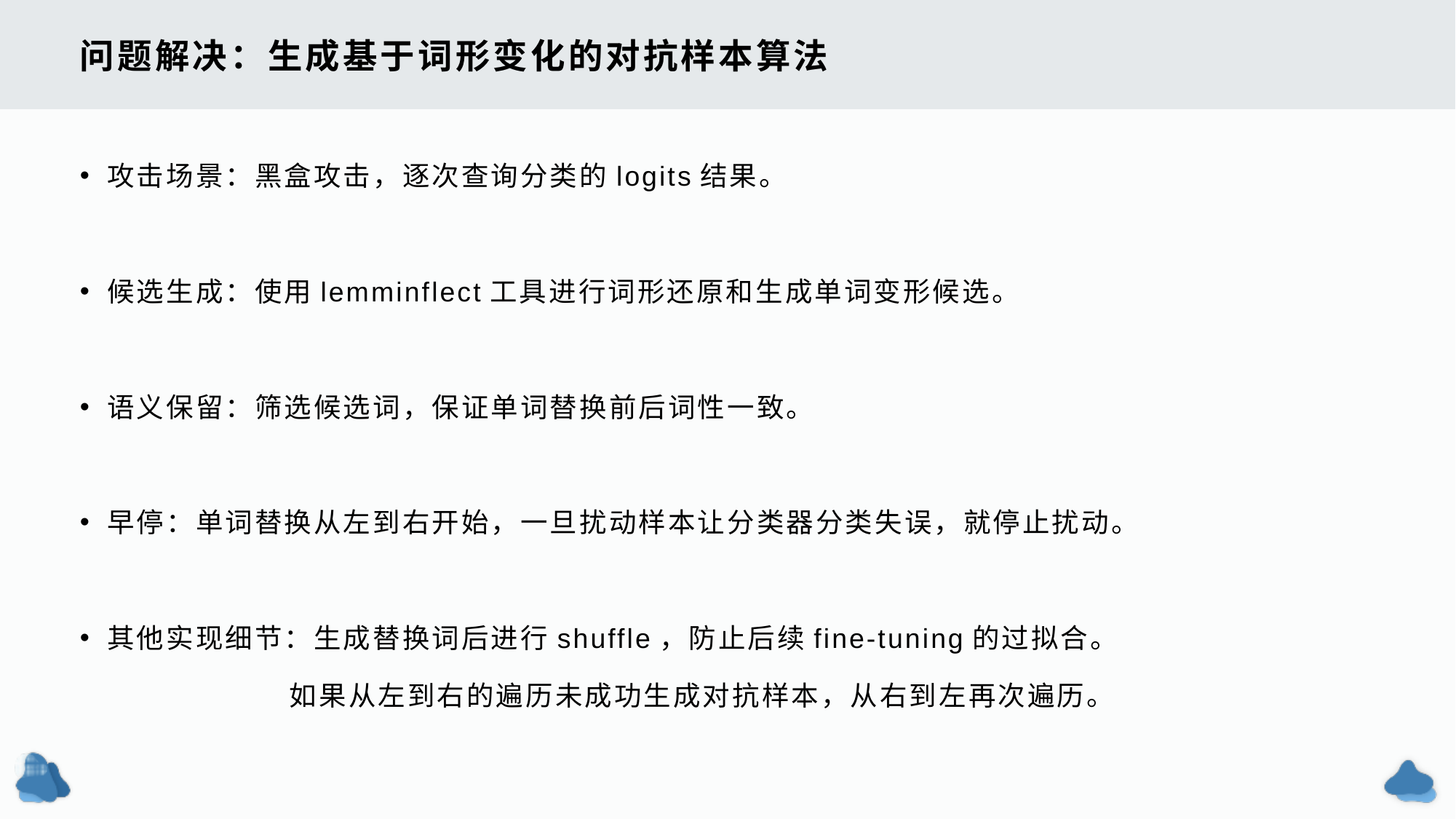

# 问题解决：生成基于词形变化的对抗样本算法
攻击场景：黑盒攻击，逐次查询分类的logits结果。

候选生成：使用lemminflect工具进行词形还原和生成单词变形候选。

语义保留：筛选候选词，保证单词替换前后词性一致。

早停：单词替换从左到右开始，一旦扰动样本让分类器分类失误，就停止扰动。

其他实现细节：生成替换词后进行shuffle，防止后续fine-tuning的过拟合。
                        如果从左到右的遍历未成功生成对抗样本，从右到左再次遍历。